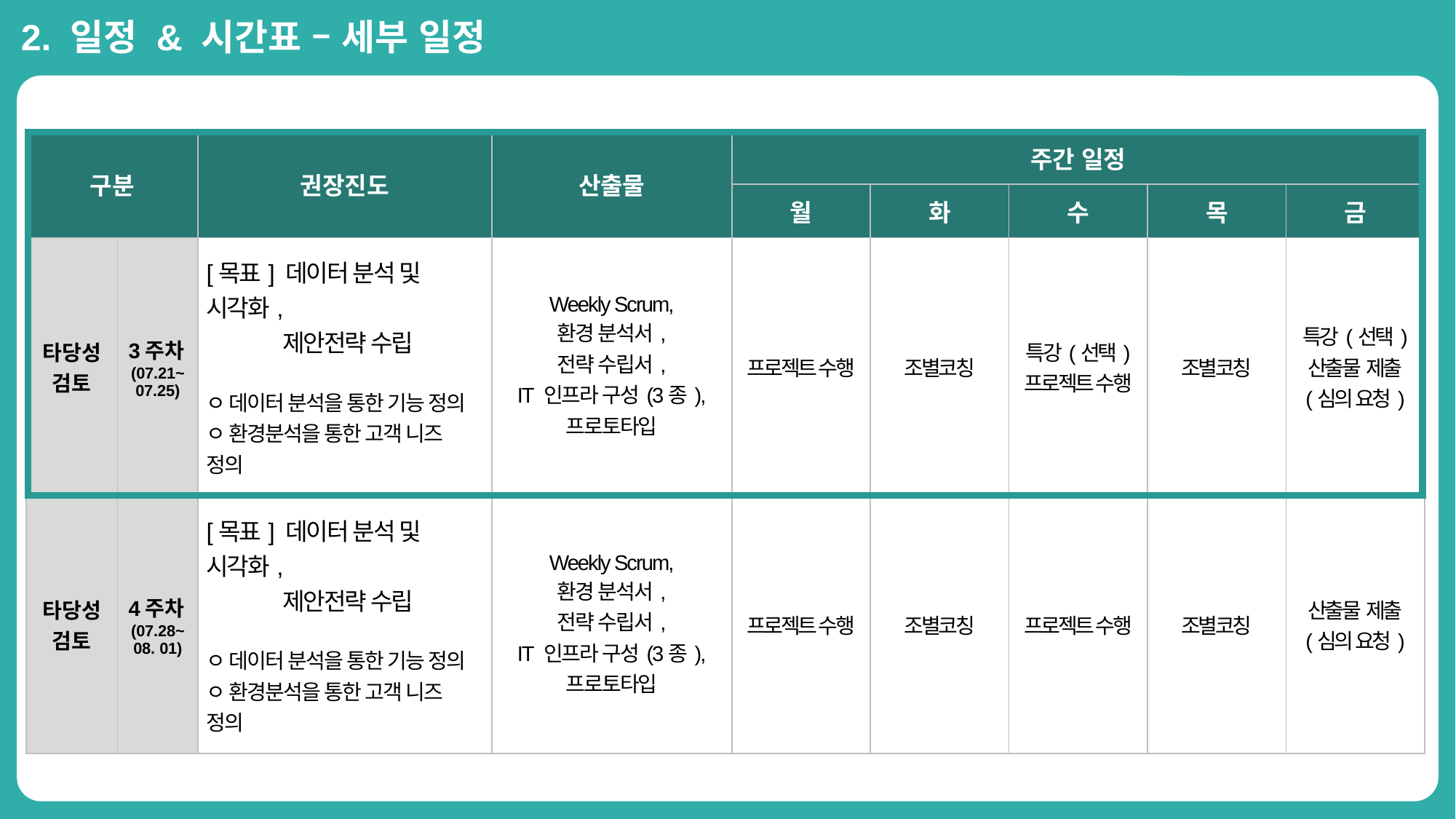

2. 일정 & 시간표 – 세부 일정

| 구분 |  | 권장진도 | 산출물 | 주간 일정 |  |  |  |  |
| --- | --- | --- | --- | --- | --- | --- | --- | --- |
|  |  |  |  | 월 | 화 | 수 | 목 | 금 |
| 타당성 검토 | 3주차(07.21~ 07.25) | [목표] 데이터 분석 및 시각화, 제안전략 수립 ㅇ 데이터 분석을 통한 기능 정의 ㅇ 환경분석을 통한 고객 니즈 정의 | Weekly Scrum, 환경 분석서, 전략 수립서, IT 인프라 구성(3종), 프로토타입 | 프로젝트 수행 | 조별코칭 | 특강(선택) 프로젝트 수행 | 조별코칭 | 특강(선택) 산출물 제출 (심의 요청) |
| 타당성 검토 | 4주차(07.28~ 08. 01) | [목표] 데이터 분석 및 시각화, 제안전략 수립 ㅇ 데이터 분석을 통한 기능 정의 ㅇ 환경분석을 통한 고객 니즈 정의 | Weekly Scrum, 환경 분석서, 전략 수립서, IT 인프라 구성(3종), 프로토타입 | 프로젝트 수행 | 조별코칭 | 프로젝트 수행 | 조별코칭 | 산출물 제출 (심의 요청) |